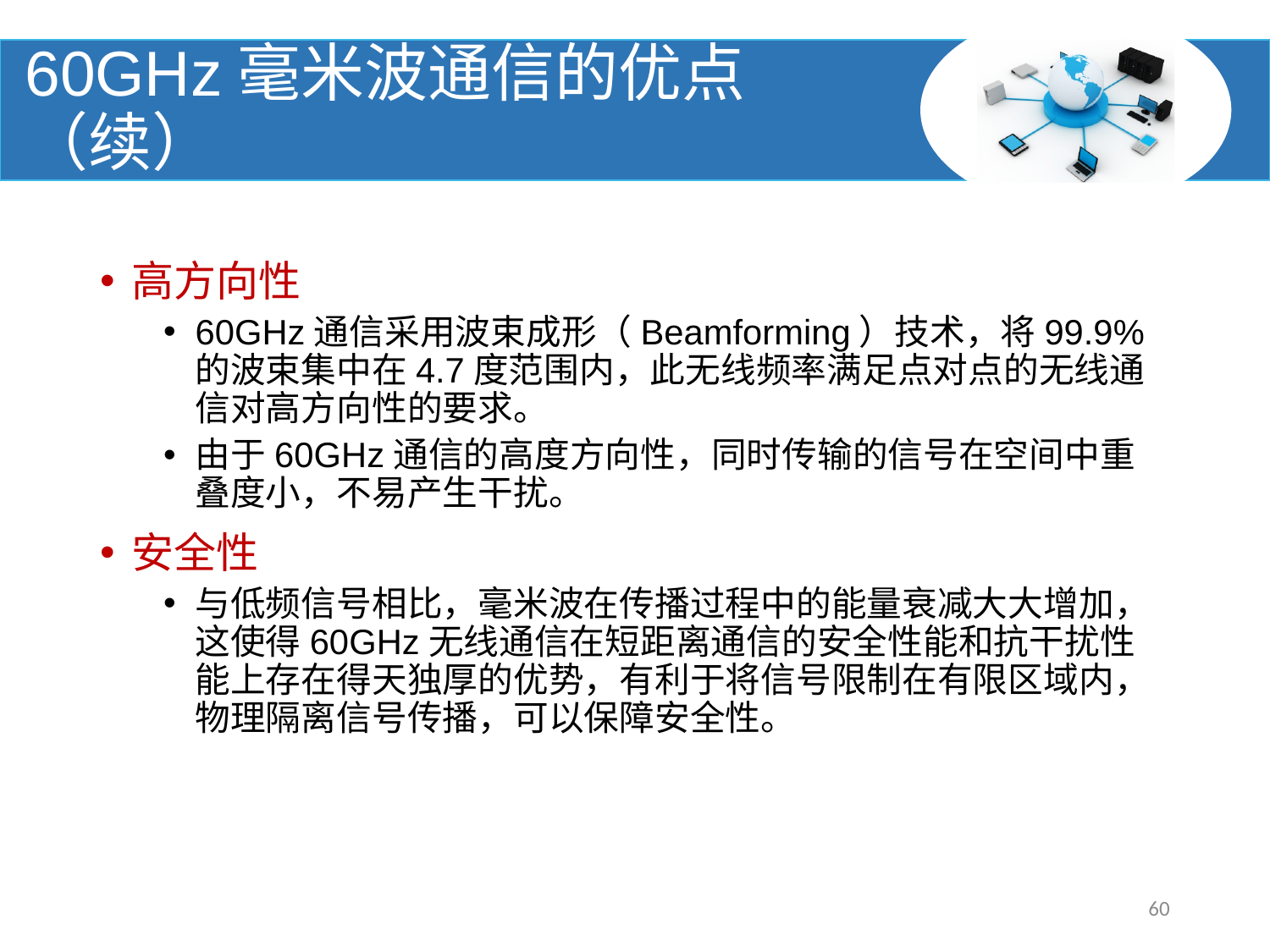

# 60GHz毫米波通信的优点（续）
高方向性
60GHz通信采用波束成形（Beamforming）技术，将99.9%的波束集中在4.7度范围内，此无线频率满足点对点的无线通信对高方向性的要求。
由于60GHz通信的高度方向性，同时传输的信号在空间中重叠度小，不易产生干扰。
安全性
与低频信号相比，毫米波在传播过程中的能量衰减大大增加，这使得60GHz无线通信在短距离通信的安全性能和抗干扰性能上存在得天独厚的优势，有利于将信号限制在有限区域内，物理隔离信号传播，可以保障安全性。
60